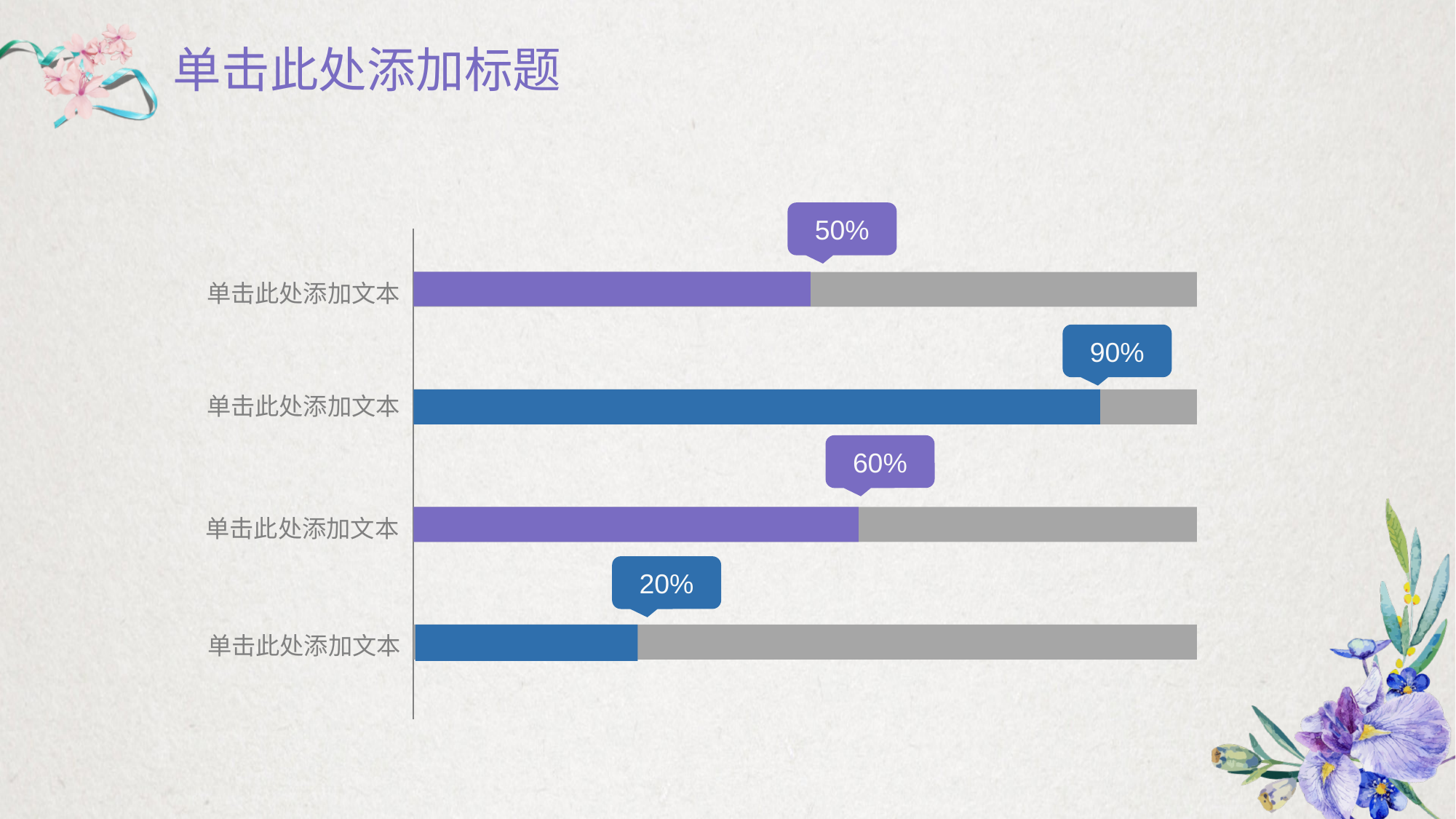

# 单击此处添加标题
50%

单击此处添加文本
90%
单击此处添加文本

60%

单击此处添加文本
20%

单击此处添加文本